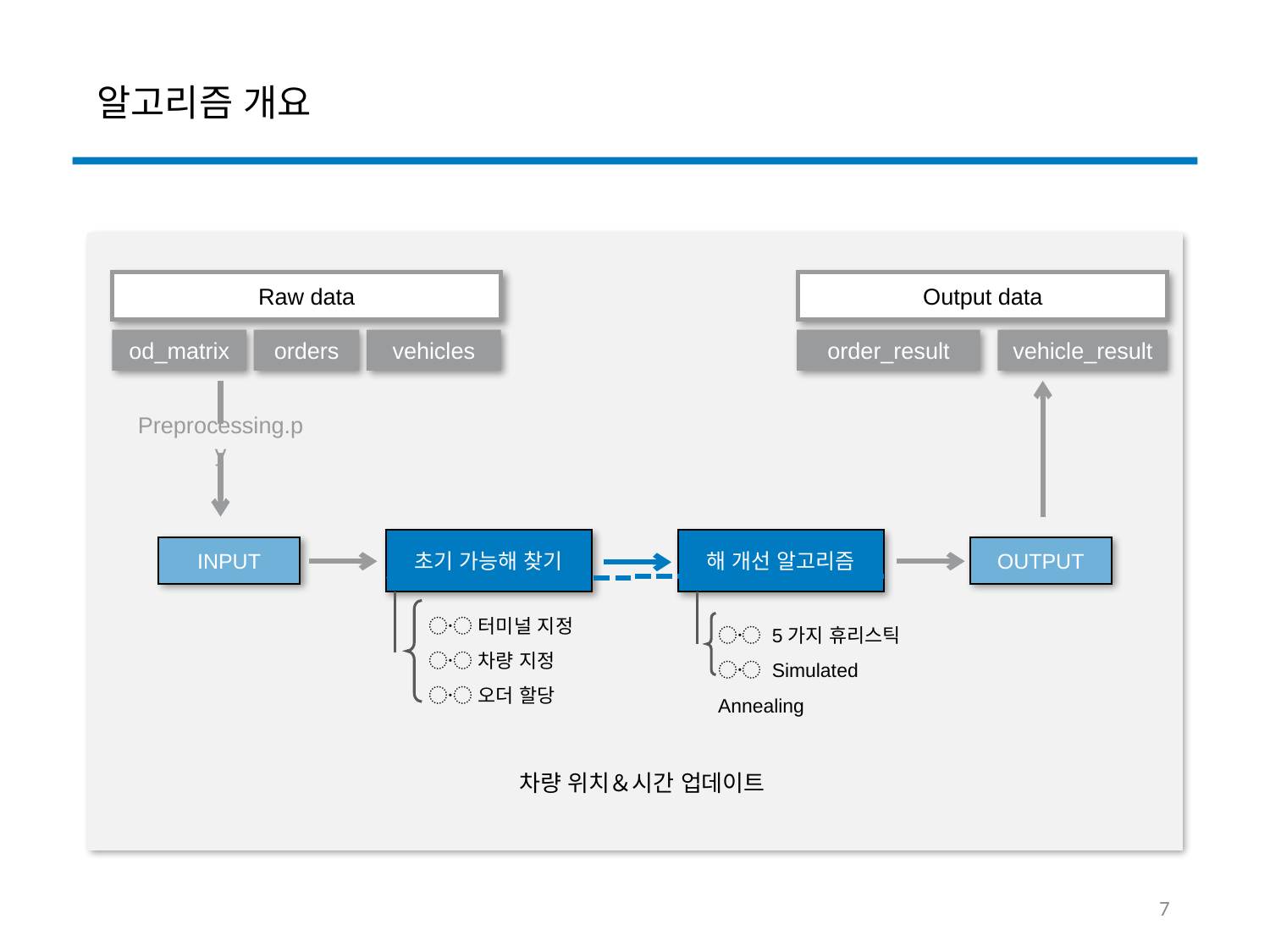

알고리즘 개요

Raw data
Output data
od_matrix
orders
vehicles
order_result
vehicle_result
Preprocessing.py
초기 가능해 찾기
해 개선 알고리즘
INPUT
OUTPUT
〮 터미널 지정
〮 차량 지정
〮 오더 할당

〮 5가지 휴리스틱
〮 Simulated Annealing

차량 위치＆시간 업데이트
7